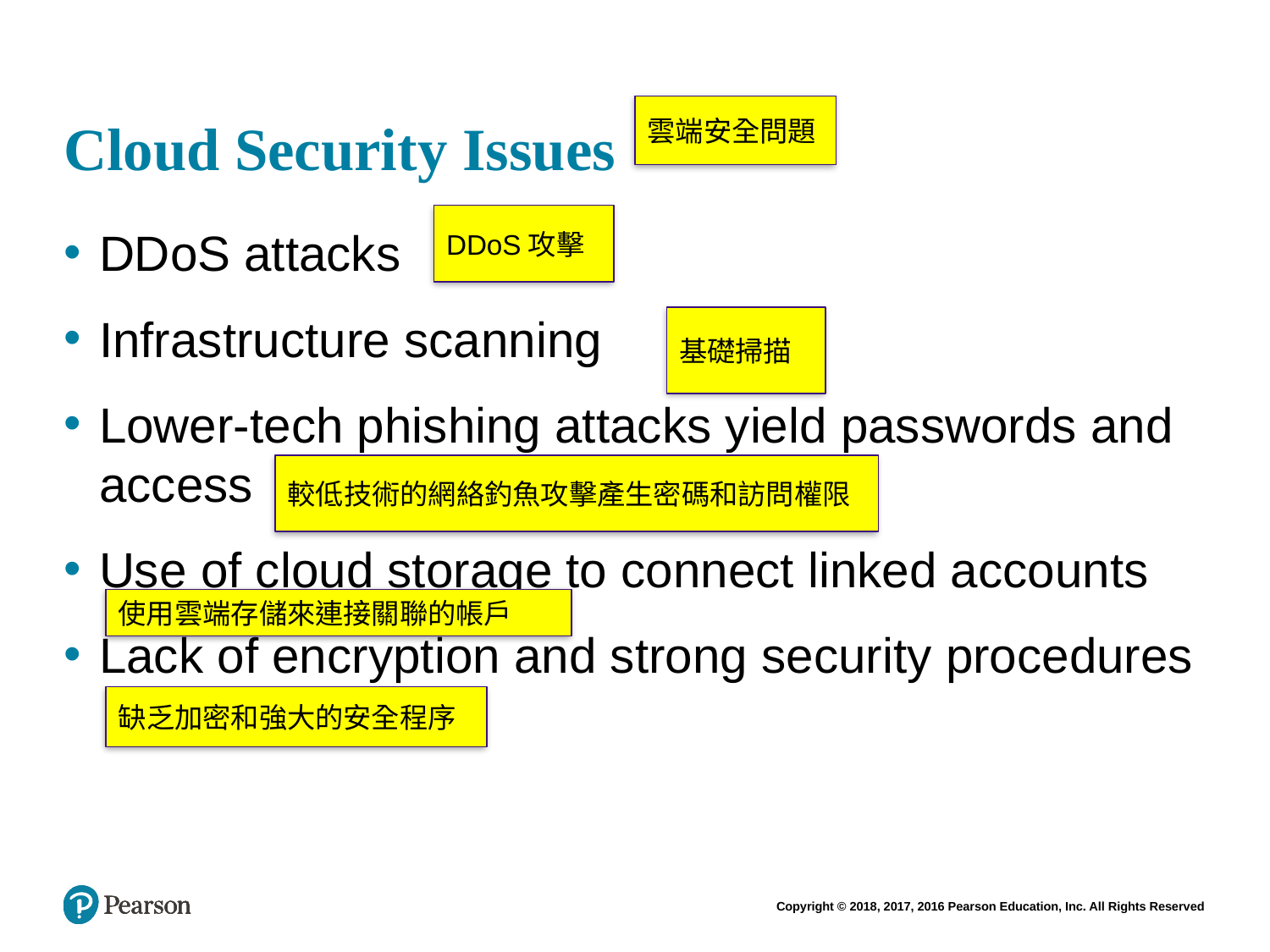

# Cloud Security Issues
雲端安全問題
DDoS攻擊
DDoS attacks
Infrastructure scanning
Lower-tech phishing attacks yield passwords and access
Use of cloud storage to connect linked accounts
Lack of encryption and strong security procedures
基礎掃描
較低技術的網絡釣魚攻擊產生密碼和訪問權限
使用雲端存儲來連接關聯的帳戶
缺乏加密和強大的安全程序